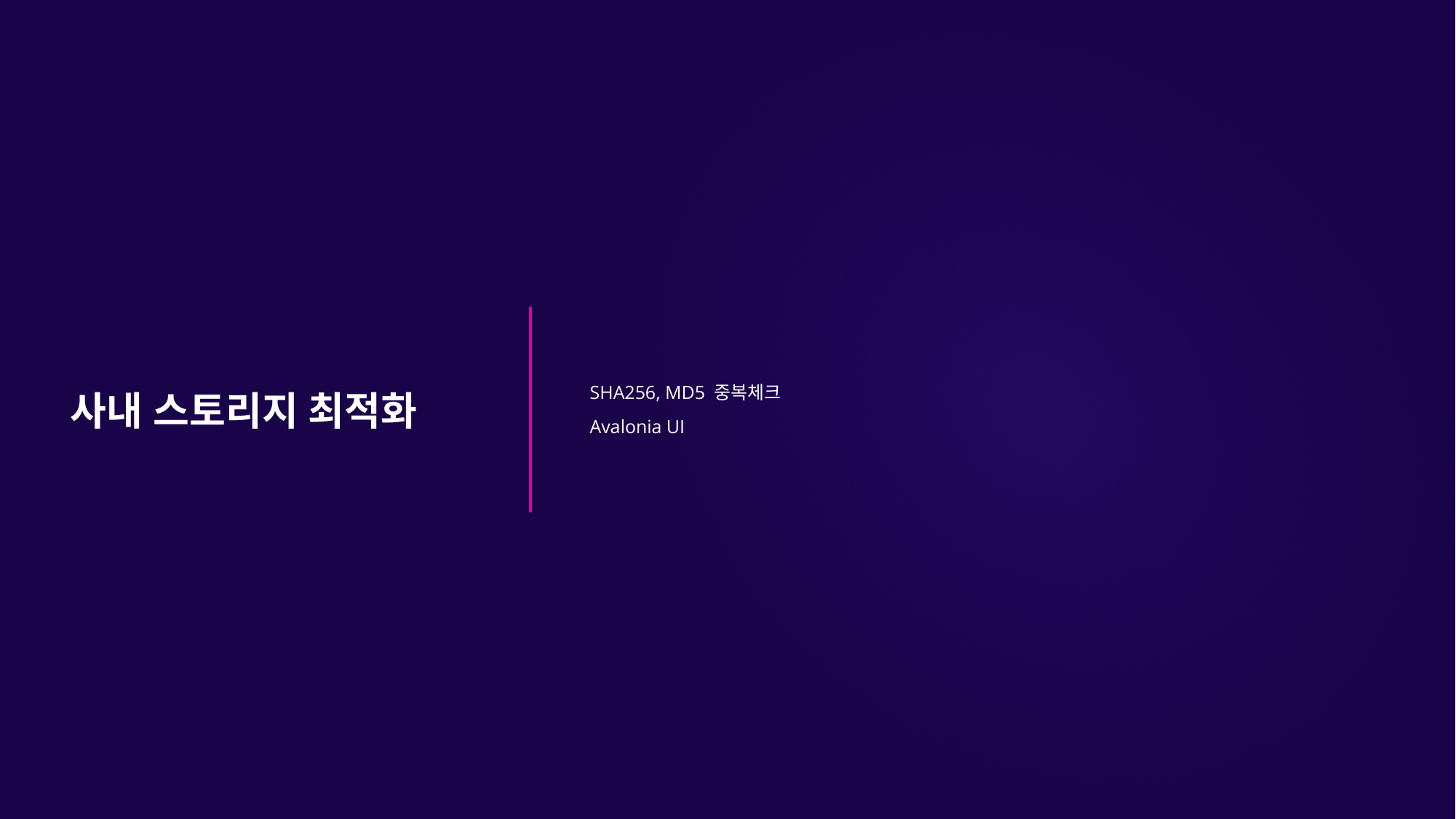

SHA256, MD5 중복체크
Avalonia UI
# 사내 스토리지 최적화